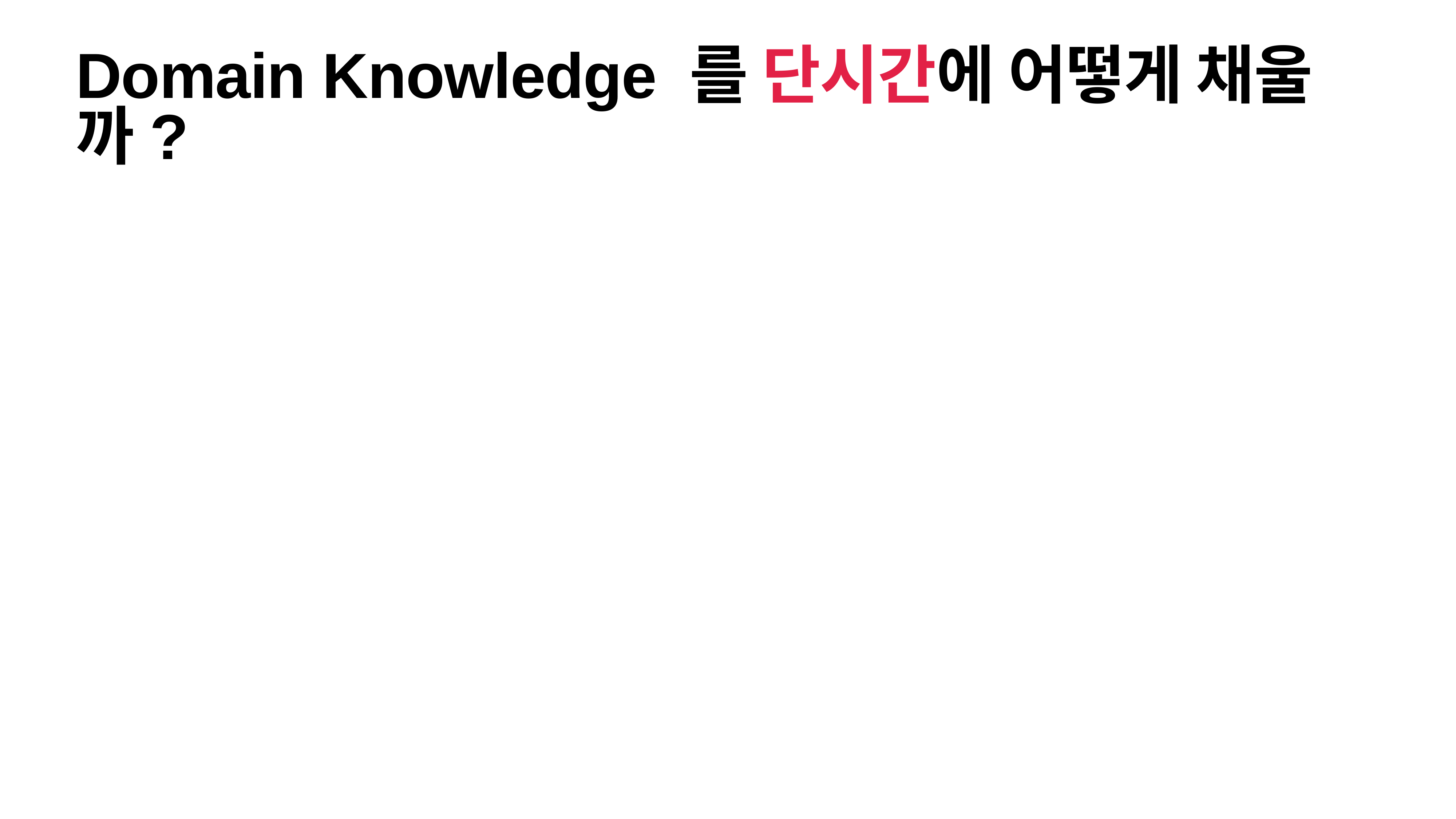

# Domain Knowledge 를 단시간에 어떻게 채울까?